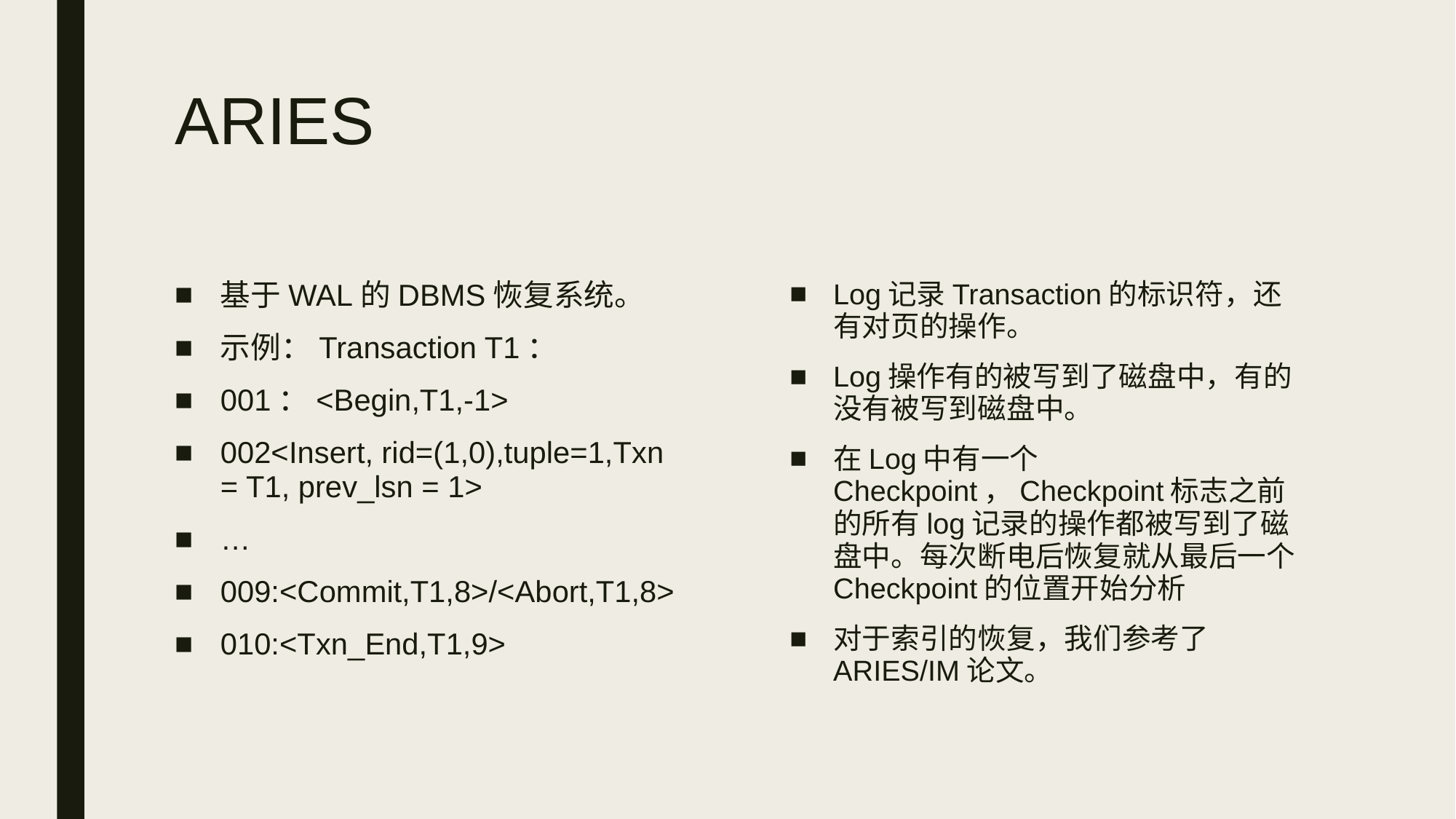

# ARIES
基于WAL的DBMS恢复系统。
示例：Transaction T1：
001：<Begin,T1,-1>
002<Insert, rid=(1,0),tuple=1,Txn = T1, prev_lsn = 1>
…
009:<Commit,T1,8>/<Abort,T1,8>
010:<Txn_End,T1,9>
Log记录Transaction的标识符，还有对页的操作。
Log操作有的被写到了磁盘中，有的没有被写到磁盘中。
在Log中有一个Checkpoint，Checkpoint标志之前的所有log记录的操作都被写到了磁盘中。每次断电后恢复就从最后一个Checkpoint的位置开始分析
对于索引的恢复，我们参考了ARIES/IM论文。